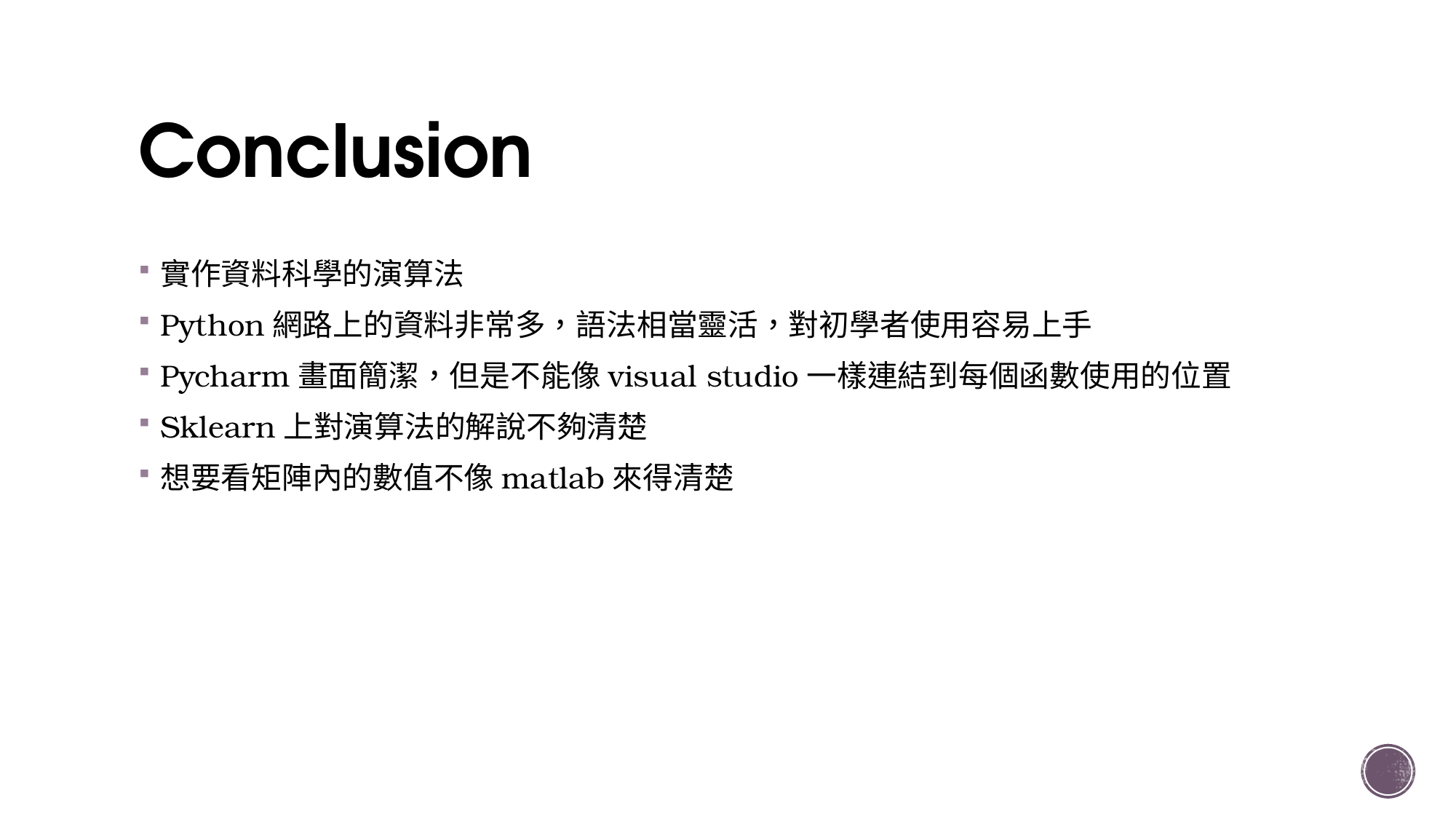

# Conclusion
實作資料科學的演算法
Python網路上的資料非常多，語法相當靈活，對初學者使用容易上手
Pycharm畫面簡潔，但是不能像visual studio一樣連結到每個函數使用的位置
Sklearn上對演算法的解說不夠清楚
想要看矩陣內的數值不像matlab來得清楚